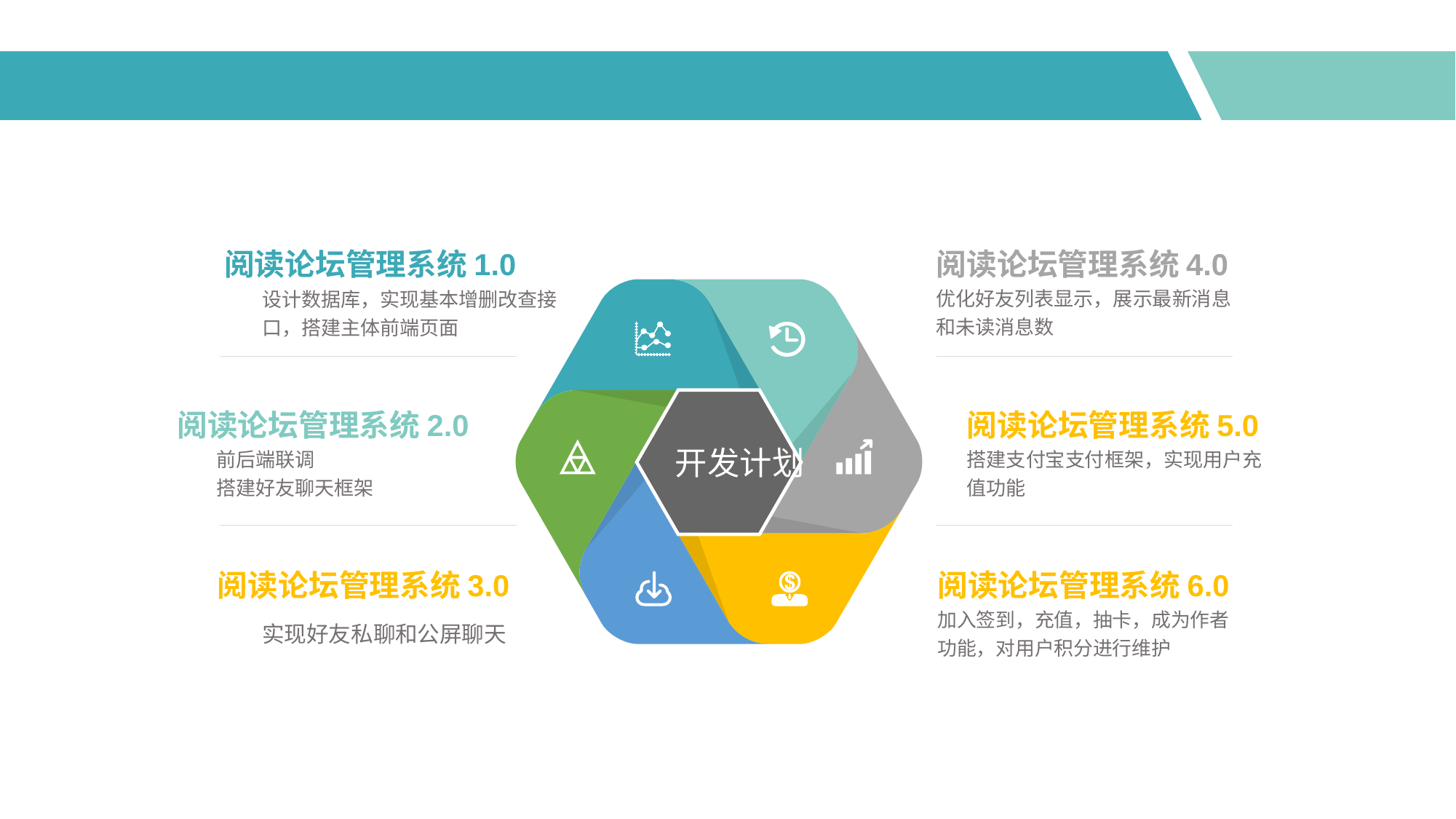

阅读论坛管理系统4.0
优化好友列表显示，展示最新消息和未读消息数
阅读论坛管理系统1.0
设计数据库，实现基本增删改查接口，搭建主体前端页面

开发计划

阅读论坛管理系统2.0
前后端联调
搭建好友聊天框架
阅读论坛管理系统5.0
搭建支付宝支付框架，实现用户充值功能
阅读论坛管理系统3.0
实现好友私聊和公屏聊天
阅读论坛管理系统6.0
加入签到，充值，抽卡，成为作者功能，对用户积分进行维护